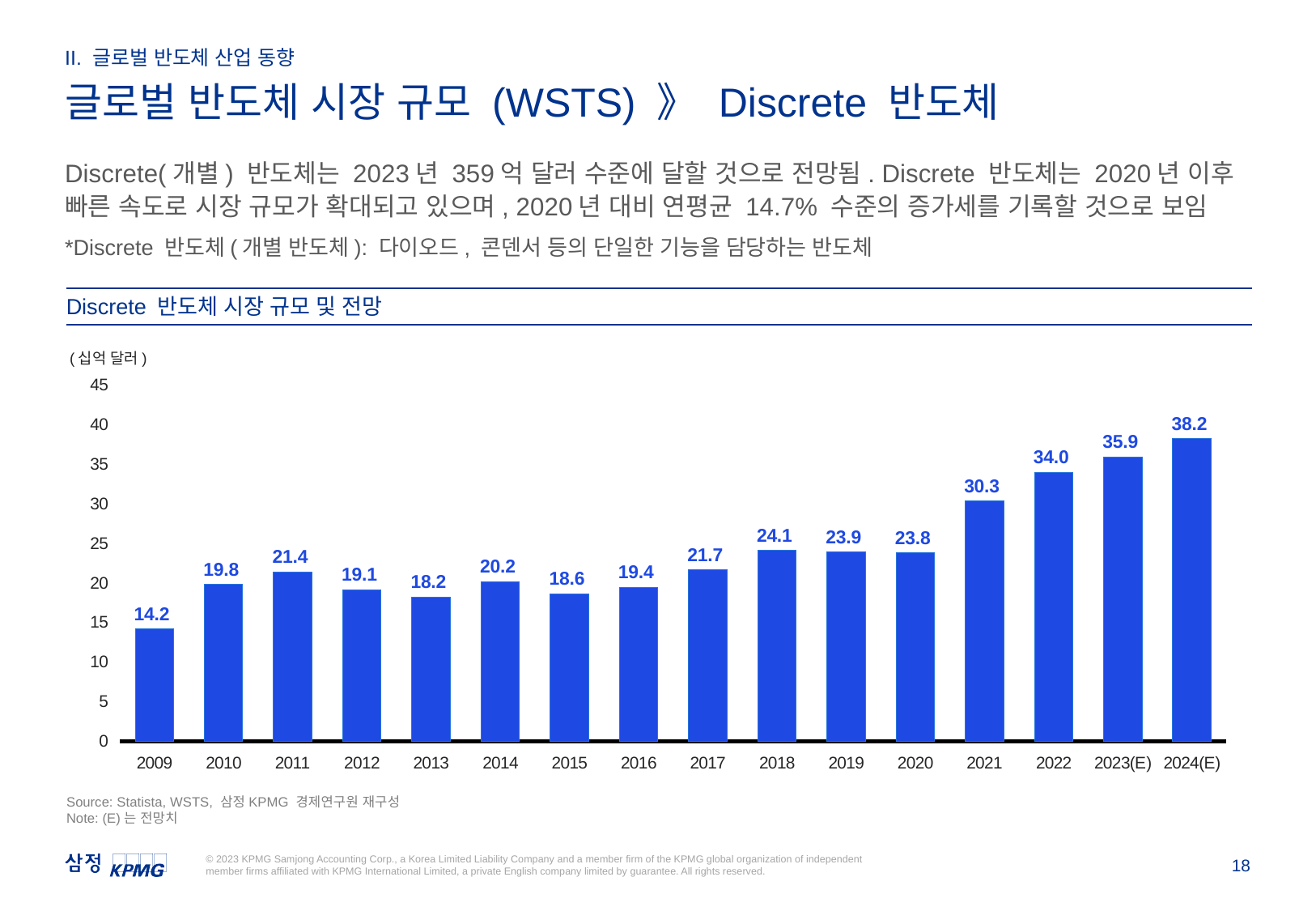

II. 글로벌 반도체 산업 동향
글로벌 반도체 시장 규모 (WSTS) 》 Discrete 반도체
Discrete(개별) 반도체는 2023년 359억 달러 수준에 달할 것으로 전망됨. Discrete 반도체는 2020년 이후 빠른 속도로 시장 규모가 확대되고 있으며, 2020년 대비 연평균 14.7% 수준의 증가세를 기록할 것으로 보임
*Discrete 반도체(개별 반도체): 다이오드, 콘덴서 등의 단일한 기능을 담당하는 반도체
Discrete 반도체 시장 규모 및 전망
(십억 달러)

### Chart

| Category | Column1 |
|---|---|
| 2009 | 14.17 |
| 2010 | 19.8 |
| 2011 | 21.39 |
| 2012 | 19.14 |
| 2013 | 18.2 |
| 2014 | 20.17 |
| 2015 | 18.61 |
| 2016 | 19.42 |
| 2017 | 21.65 |
| 2018 | 24.1 |
| 2019 | 23.88 |
| 2020 | 23.8 |
| 2021 | 30.34 |
| 2022 | 33.99 |
| 2023(E) | 35.9 |
| 2024(E) | 38.19 |
Source: Statista, WSTS, 삼정KPMG 경제연구원 재구성
Note: (E)는 전망치